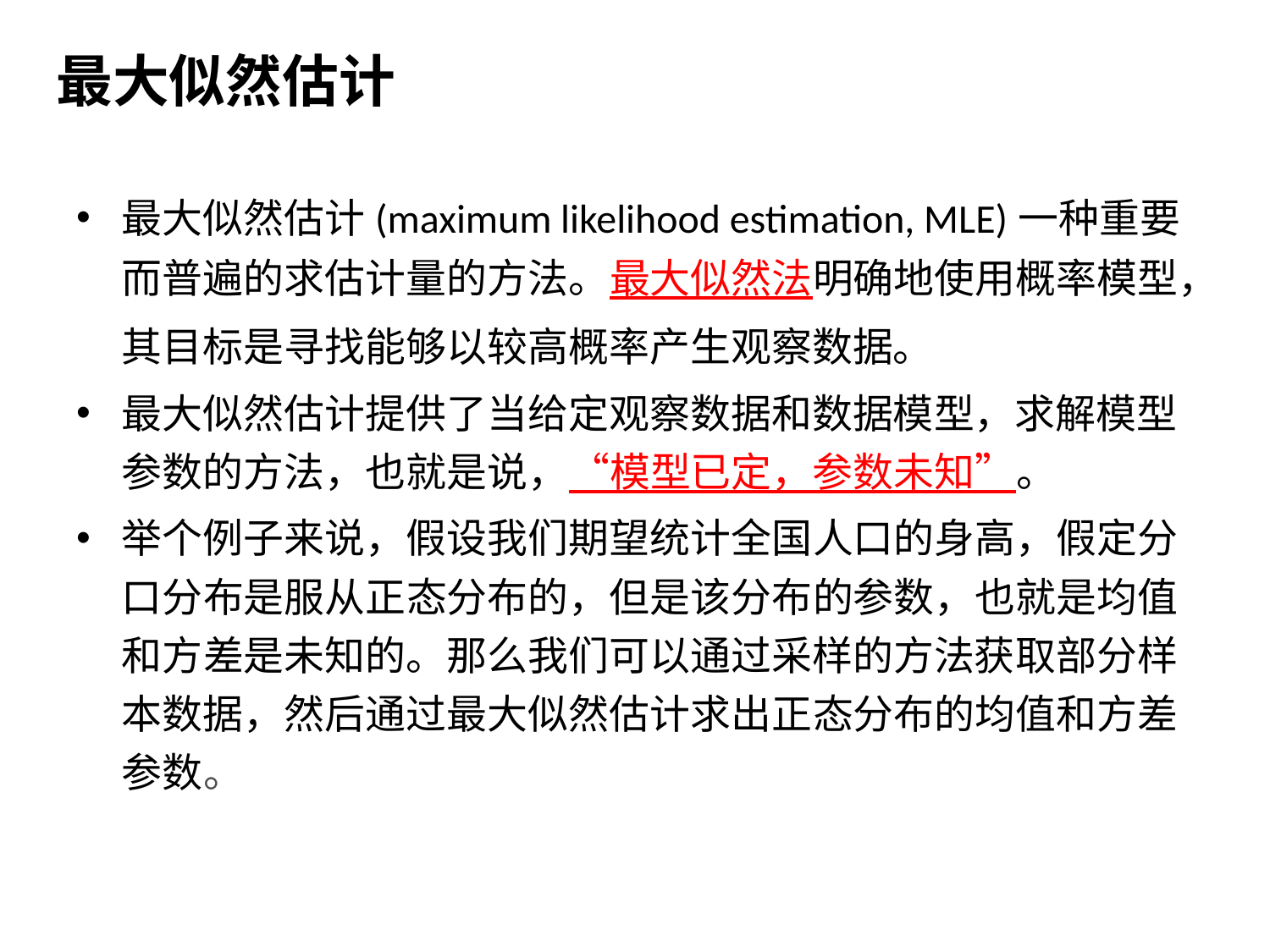

# 最大似然估计
最大似然估计(maximum likelihood estimation, MLE)一种重要而普遍的求估计量的方法。最大似然法明确地使用概率模型，其目标是寻找能够以较高概率产生观察数据。
最大似然估计提供了当给定观察数据和数据模型，求解模型参数的方法，也就是说，“模型已定，参数未知”。
举个例子来说，假设我们期望统计全国人口的身高，假定分口分布是服从正态分布的，但是该分布的参数，也就是均值和方差是未知的。那么我们可以通过采样的方法获取部分样本数据，然后通过最大似然估计求出正态分布的均值和方差参数。